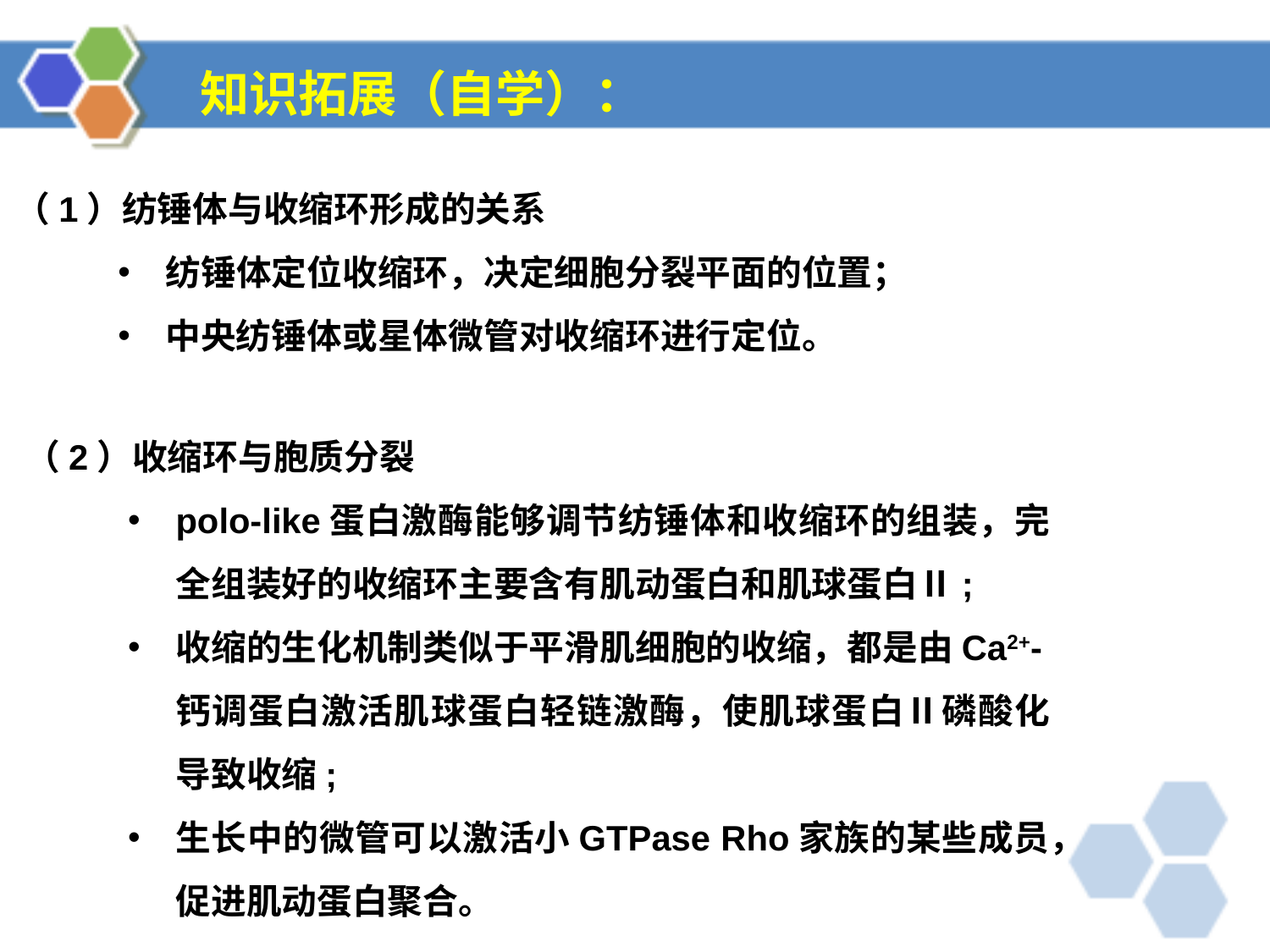

知识拓展（自学）：
（1）纺锤体与收缩环形成的关系
纺锤体定位收缩环，决定细胞分裂平面的位置；
中央纺锤体或星体微管对收缩环进行定位。

（2）收缩环与胞质分裂
polo‐like蛋白激酶能够调节纺锤体和收缩环的组装，完全组装好的收缩环主要含有肌动蛋白和肌球蛋白Ⅱ;
收缩的生化机制类似于平滑肌细胞的收缩，都是由Ca2+-钙调蛋白激活肌球蛋白轻链激酶，使肌球蛋白Ⅱ磷酸化导致收缩;
生长中的微管可以激活小GTPase Rho家族的某些成员，促进肌动蛋白聚合。